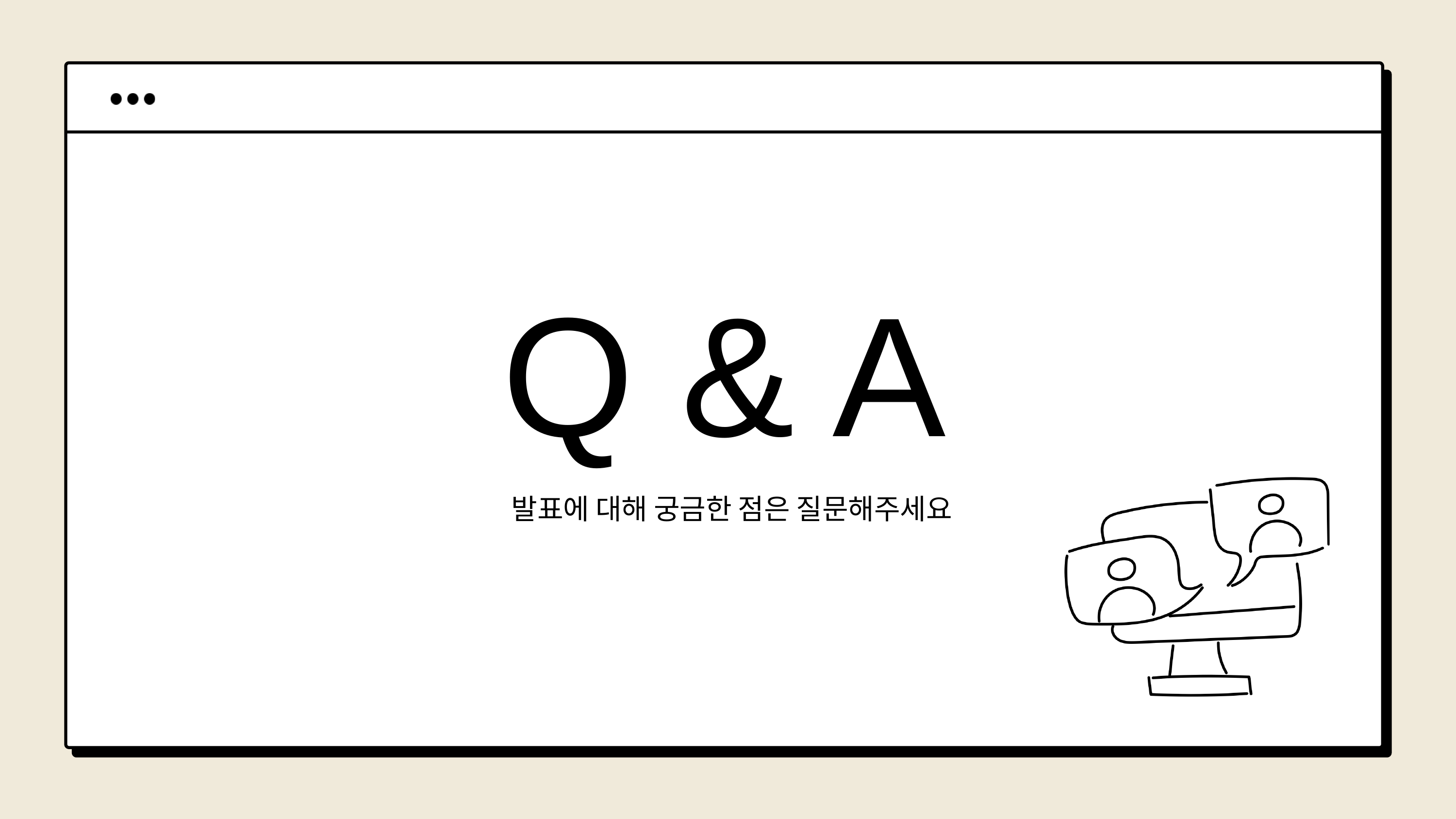

Q & A

발표에 대해 궁금한 점은 질문해주세요